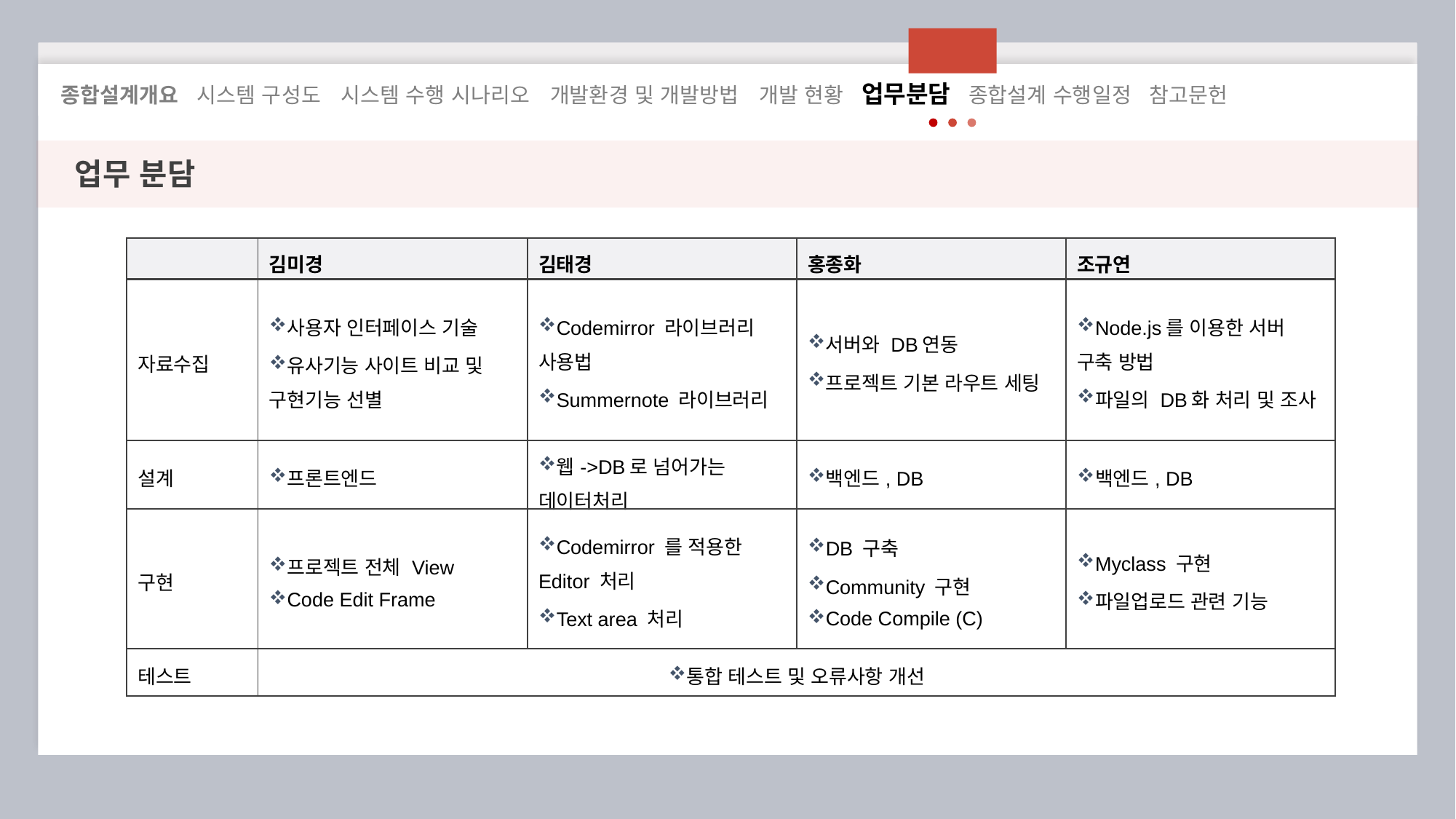

종합설계개요   시스템 구성도   시스템 수행 시나리오   개발환경 및 개발방법   개발 현황   업무분담   종합설계 수행일정   참고문헌

업무 분담
|  | 김미경 | 김태경 | 홍종화 | 조규연 |
| --- | --- | --- | --- | --- |
| 자료수집 | 사용자 인터페이스 기술 유사기능 사이트 비교 및 구현기능 선별 | Codemirror 라이브러리 사용법 Summernote 라이브러리 | 서버와 DB연동 프로젝트 기본 라우트 세팅 | Node.js를 이용한 서버 구축 방법 파일의 DB화 처리 및 조사 |
| 설계 | 프론트엔드 | 웹->DB로 넘어가는 데이터처리 | 백엔드, DB | 백엔드, DB |
| 구현 | 프로젝트 전체 View Code Edit Frame | Codemirror 를 적용한 Editor 처리 Text area 처리 | DB 구축 Community 구현 Code Compile (C) | Myclass 구현 파일업로드 관련 기능 |
| 테스트 | 통합 테스트 및 오류사항 개선 |  |  |  |